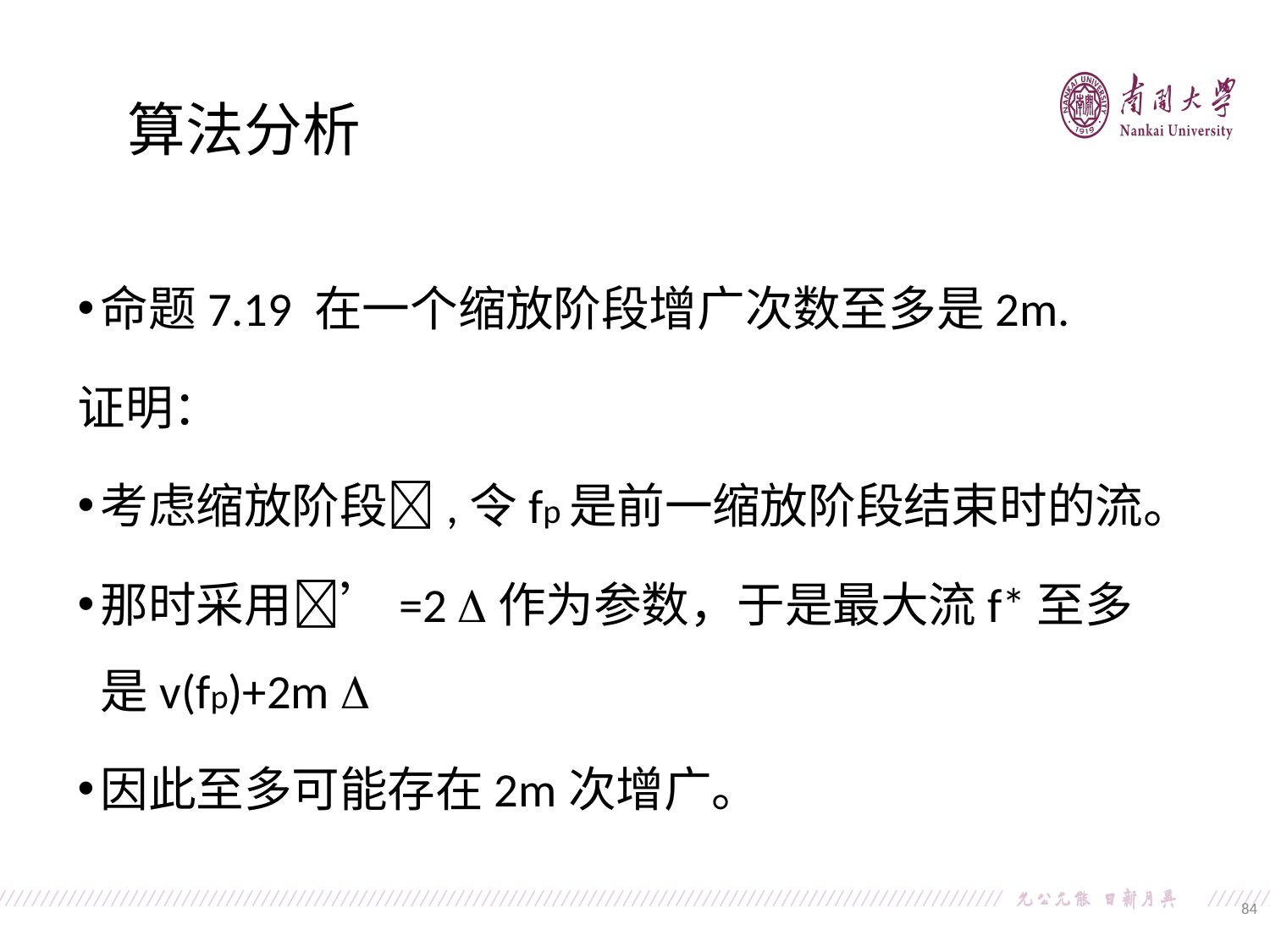

算法分析
命题7.19 在一个缩放阶段增广次数至多是2m.
证明：
考虑缩放阶段Δ,令fp是前一缩放阶段结束时的流。
那时采用Δ’=2 Δ作为参数，于是最大流f*至多是v(fp)+2m Δ
因此至多可能存在2m次增广。
84